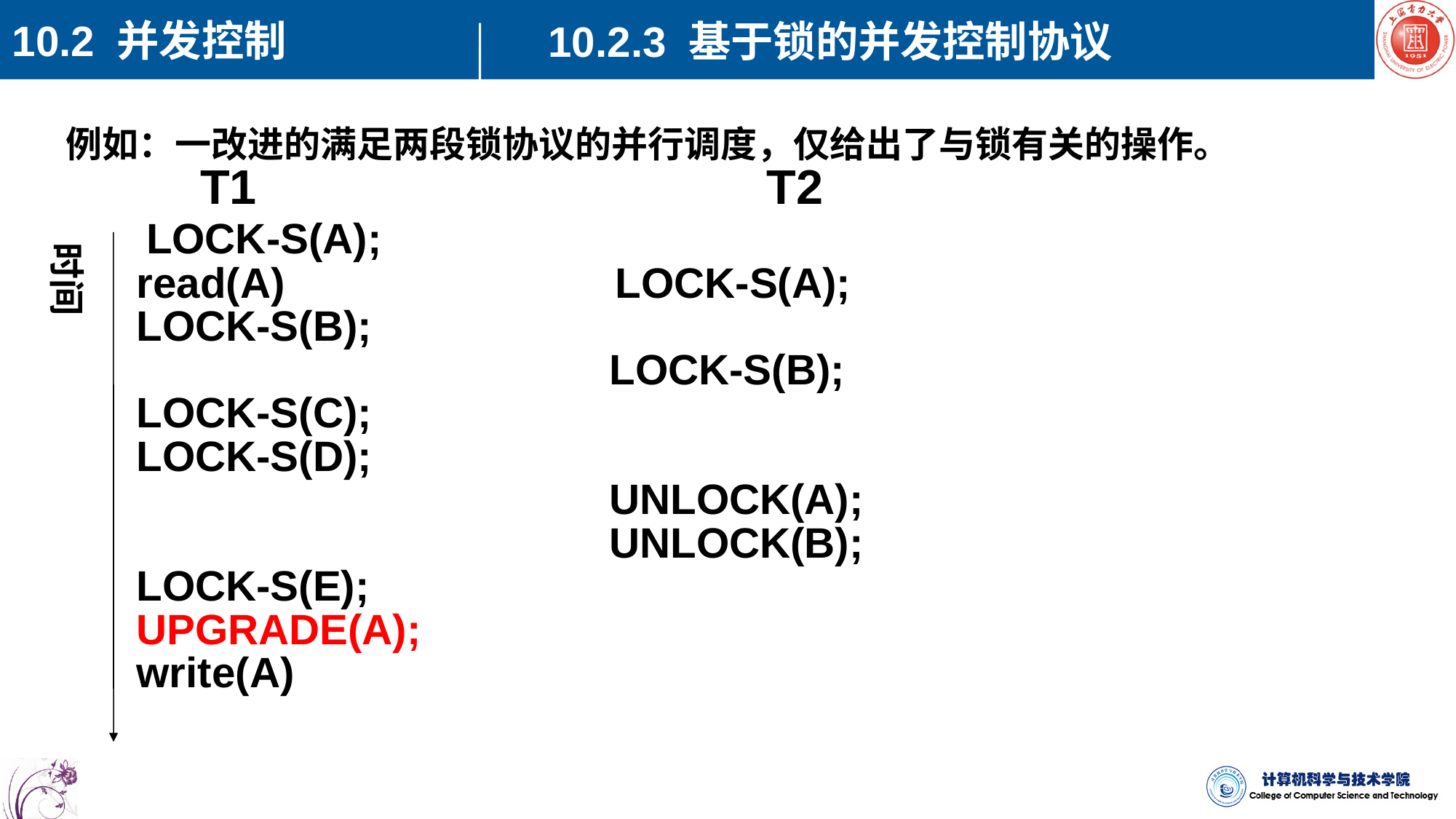

10.2 并发控制
10.2.3 基于锁的并发控制协议
例如：一改进的满足两段锁协议的并行调度，仅给出了与锁有关的操作。
          T1                                      T2
      LOCK-S(A);
      read(A)                            LOCK-S(A);
      LOCK-S(B);
                                              LOCK-S(B);
      LOCK-S(C);
      LOCK-S(D);
                                              UNLOCK(A);
                                              UNLOCK(B);
      LOCK-S(E);
      UPGRADE(A);
      write(A)

时间